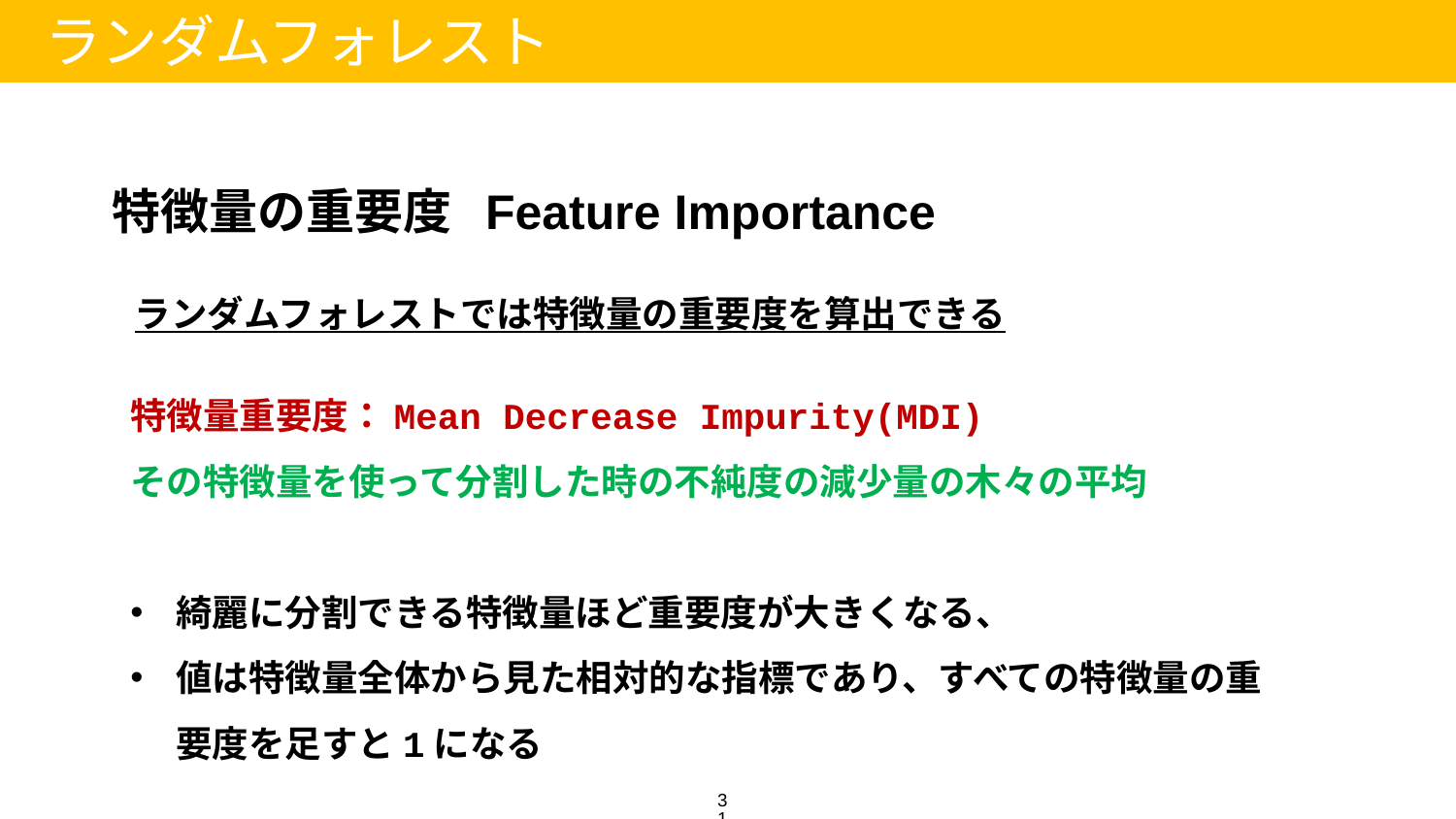

ランダムフォレスト
特徴量の重要度  Feature Importance
ランダムフォレストでは特徴量の重要度を算出できる
特徴量重要度：Mean Decrease Impurity(MDI)
その特徴量を使って分割した時の不純度の減少量の木々の平均

綺麗に分割できる特徴量ほど重要度が大きくなる、
値は特徴量全体から見た相対的な指標であり、すべての特徴量の重要度を足すと1になる
31